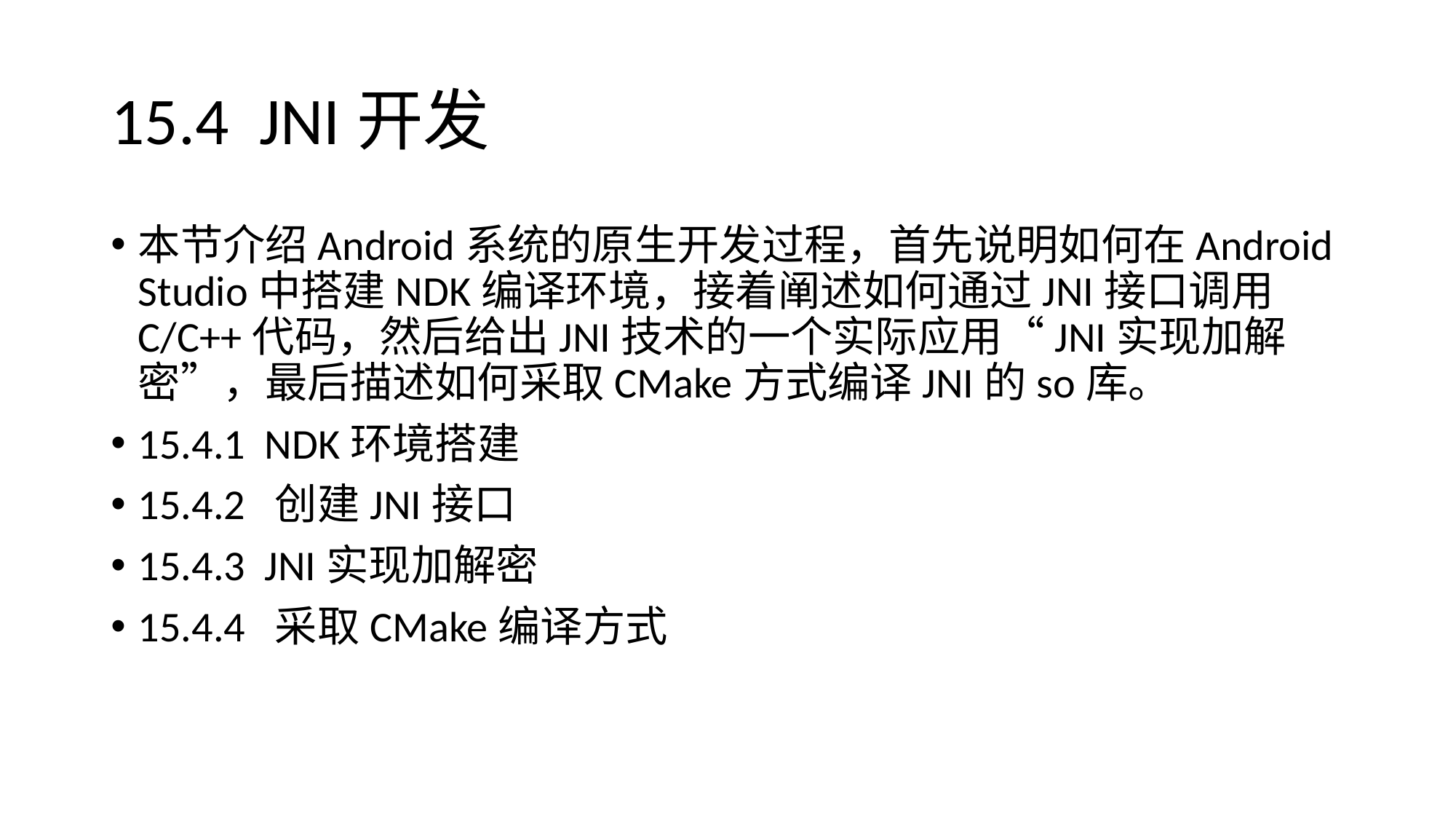

# 15.4  JNI开发
本节介绍Android系统的原生开发过程，首先说明如何在Android Studio中搭建NDK编译环境，接着阐述如何通过JNI接口调用C/C++代码，然后给出JNI技术的一个实际应用“JNI实现加解密”，最后描述如何采取CMake方式编译JNI的so库。
15.4.1  NDK环境搭建
15.4.2  创建JNI接口
15.4.3  JNI实现加解密
15.4.4  采取CMake编译方式